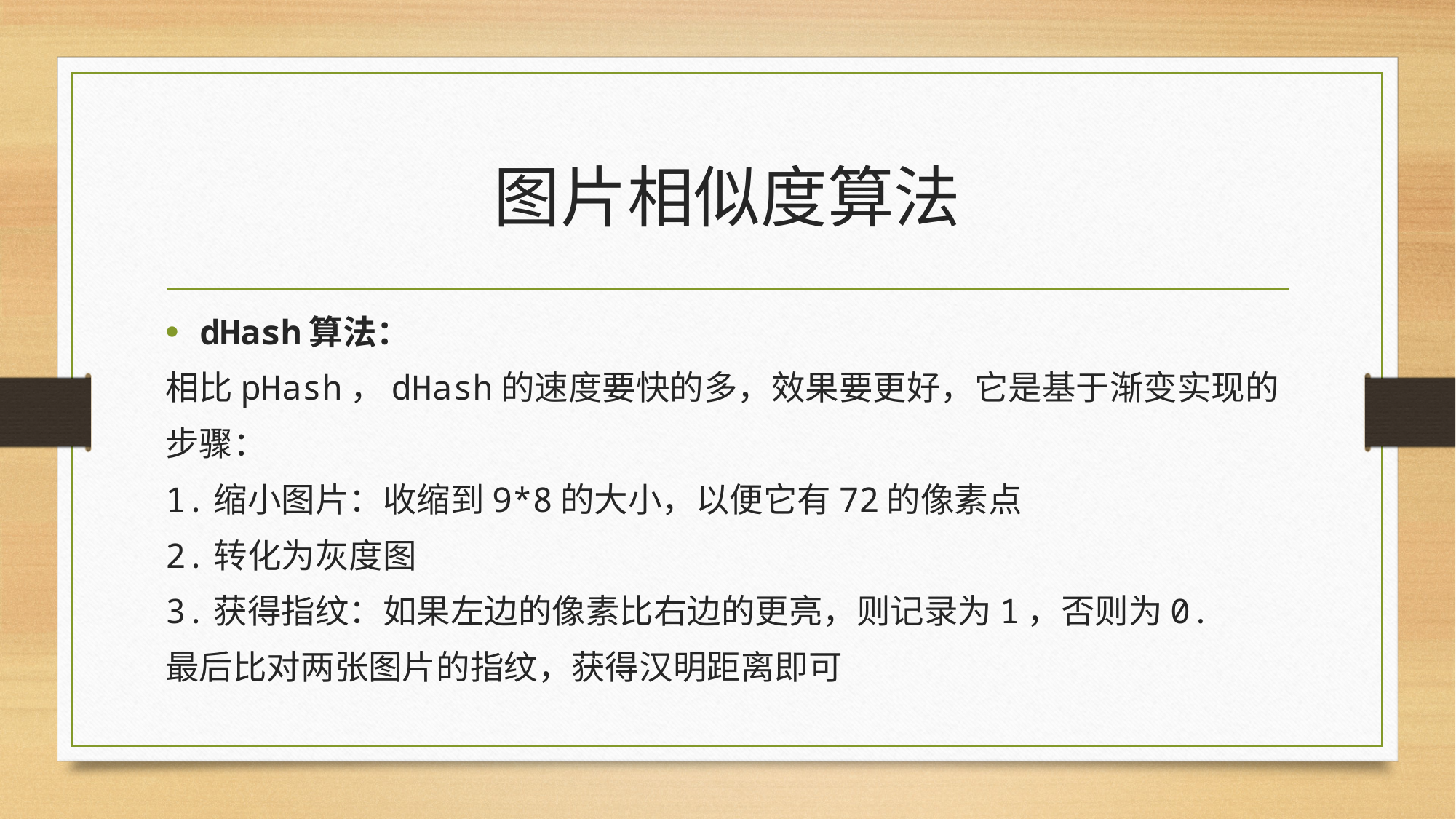

# 图片相似度算法
dHash算法：
相比pHash，dHash的速度要快的多，效果要更好，它是基于渐变实现的
步骤：
1.缩小图片：收缩到9*8的大小，以便它有72的像素点
2.转化为灰度图
3.获得指纹：如果左边的像素比右边的更亮，则记录为1，否则为0.
最后比对两张图片的指纹，获得汉明距离即可